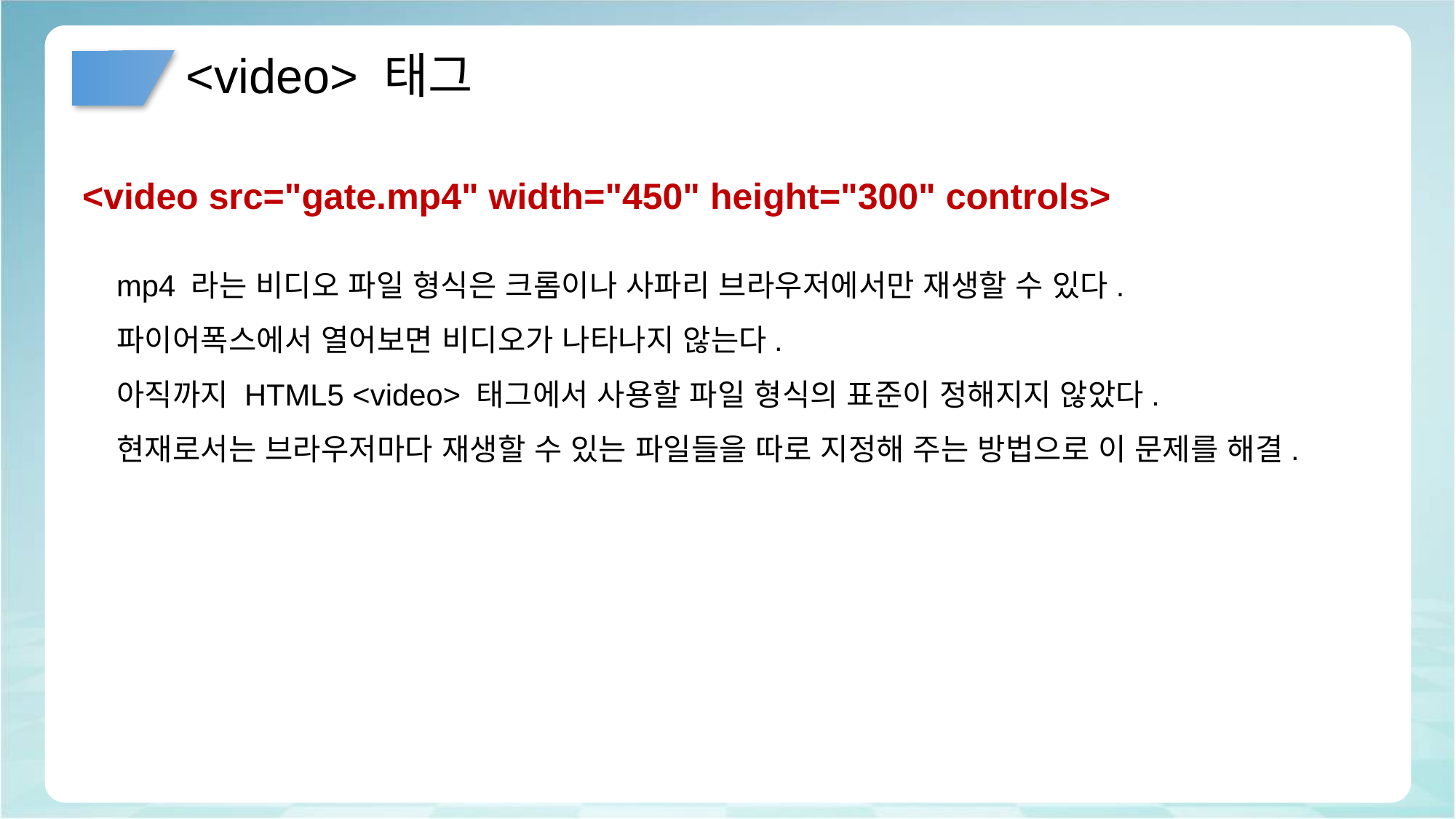

# <video> 태그
<video src="gate.mp4" width="450" height="300" controls>
mp4 라는 비디오 파일 형식은 크롬이나 사파리 브라우저에서만 재생할 수 있다.
파이어폭스에서 열어보면 비디오가 나타나지 않는다.
아직까지 HTML5 <video> 태그에서 사용할 파일 형식의 표준이 정해지지 않았다.
현재로서는 브라우저마다 재생할 수 있는 파일들을 따로 지정해 주는 방법으로 이 문제를 해결.